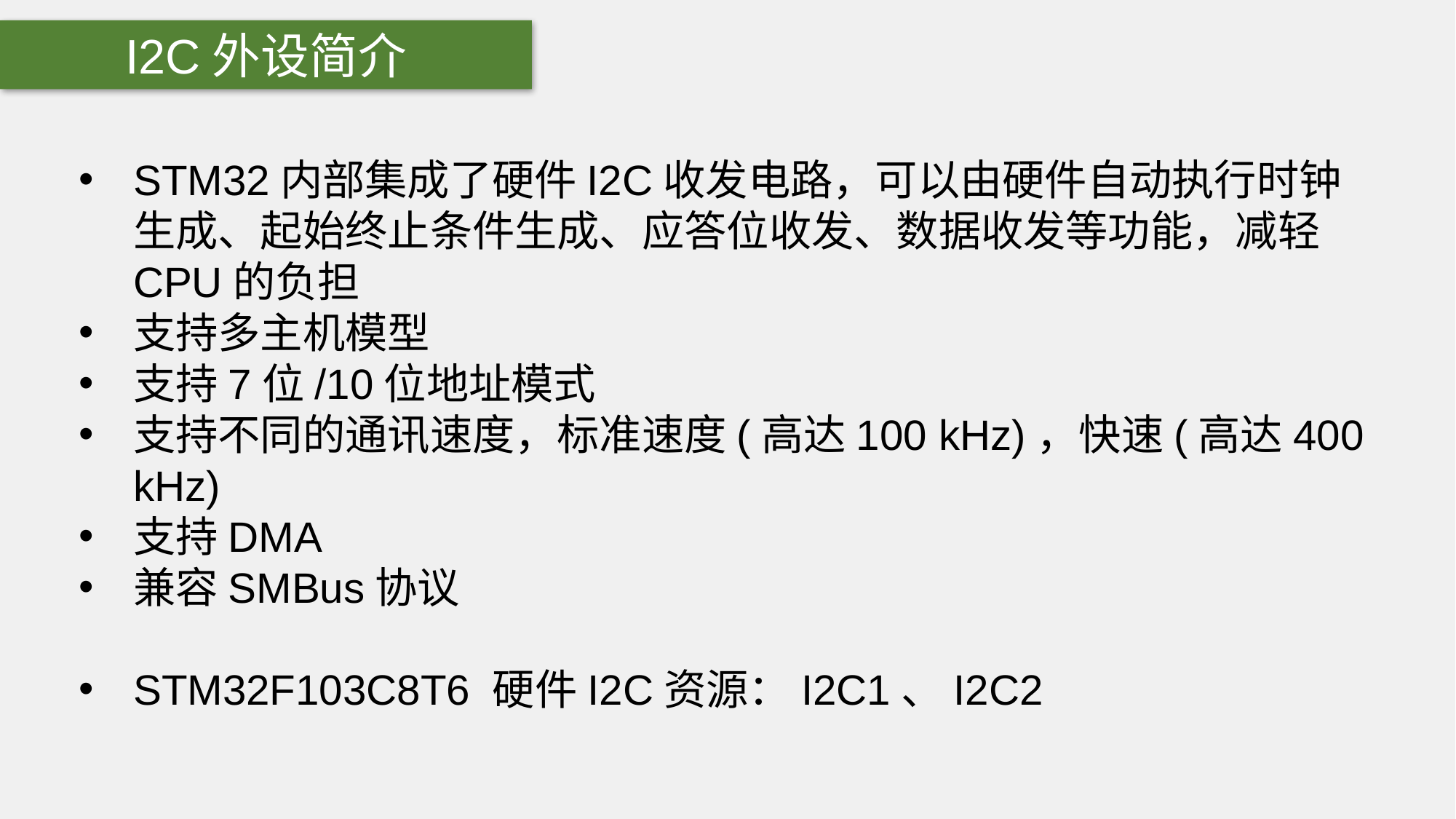

I2C外设简介
STM32内部集成了硬件I2C收发电路，可以由硬件自动执行时钟生成、起始终止条件生成、应答位收发、数据收发等功能，减轻CPU的负担
支持多主机模型
支持7位/10位地址模式
支持不同的通讯速度，标准速度(高达100 kHz)，快速(高达400 kHz)
支持DMA
兼容SMBus协议

STM32F103C8T6 硬件I2C资源：I2C1、I2C2